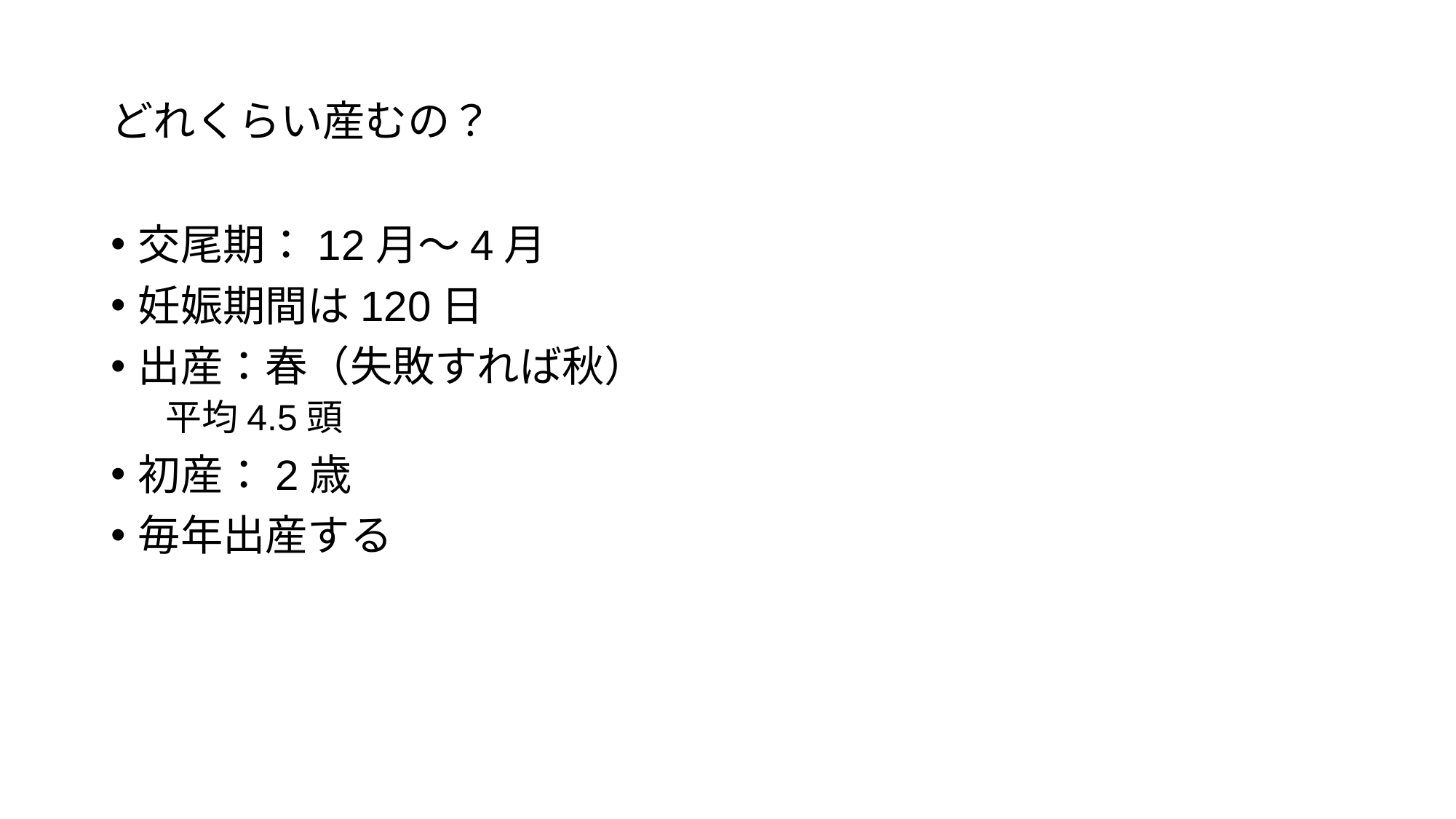

# どれくらい産むの？
交尾期：12月～4月
妊娠期間は120日
出産：春（失敗すれば秋）
平均4.5頭
初産：2歳
毎年出産する